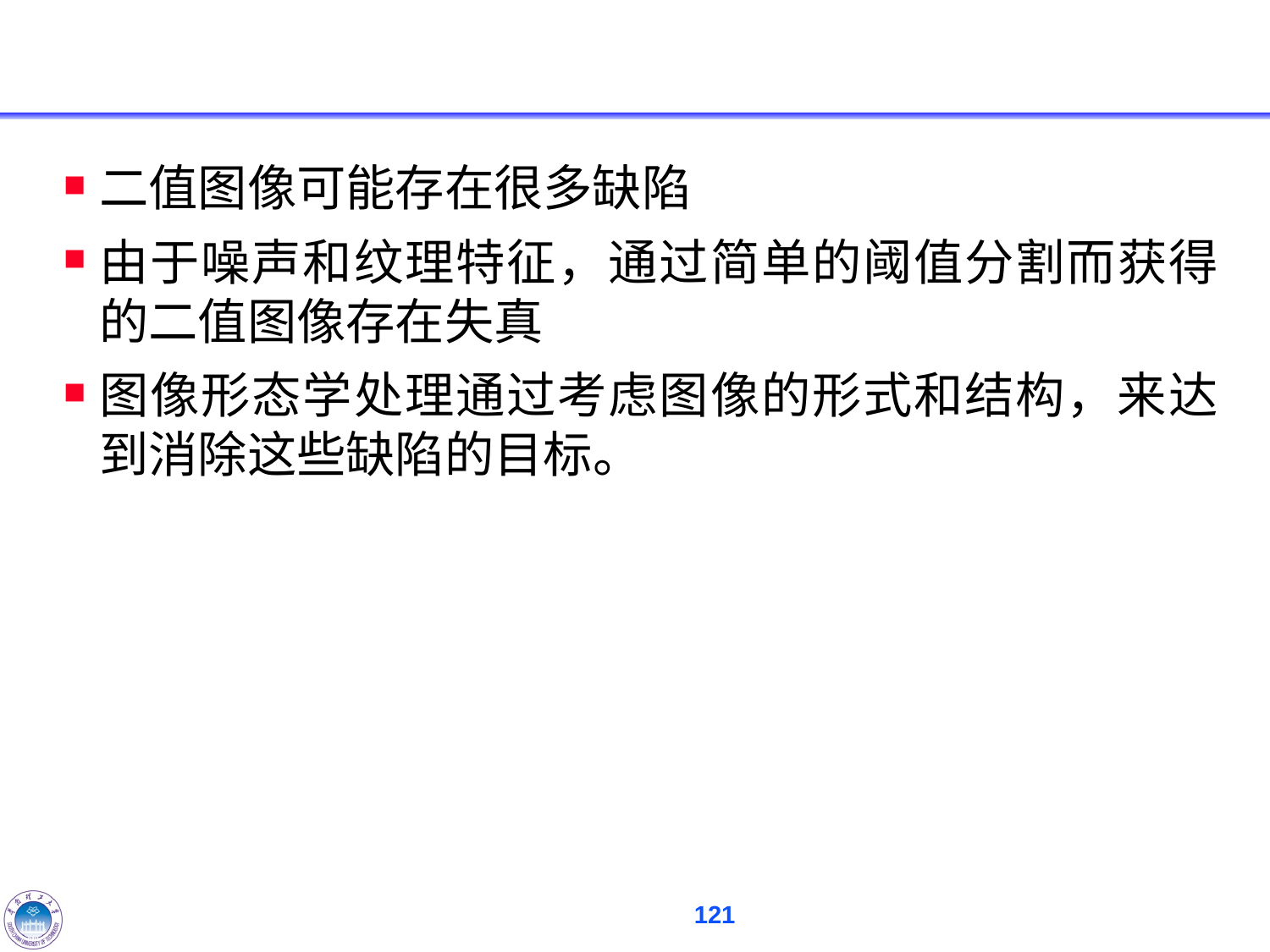

#
二值图像可能存在很多缺陷
由于噪声和纹理特征，通过简单的阈值分割而获得的二值图像存在失真
图像形态学处理通过考虑图像的形式和结构，来达到消除这些缺陷的目标。